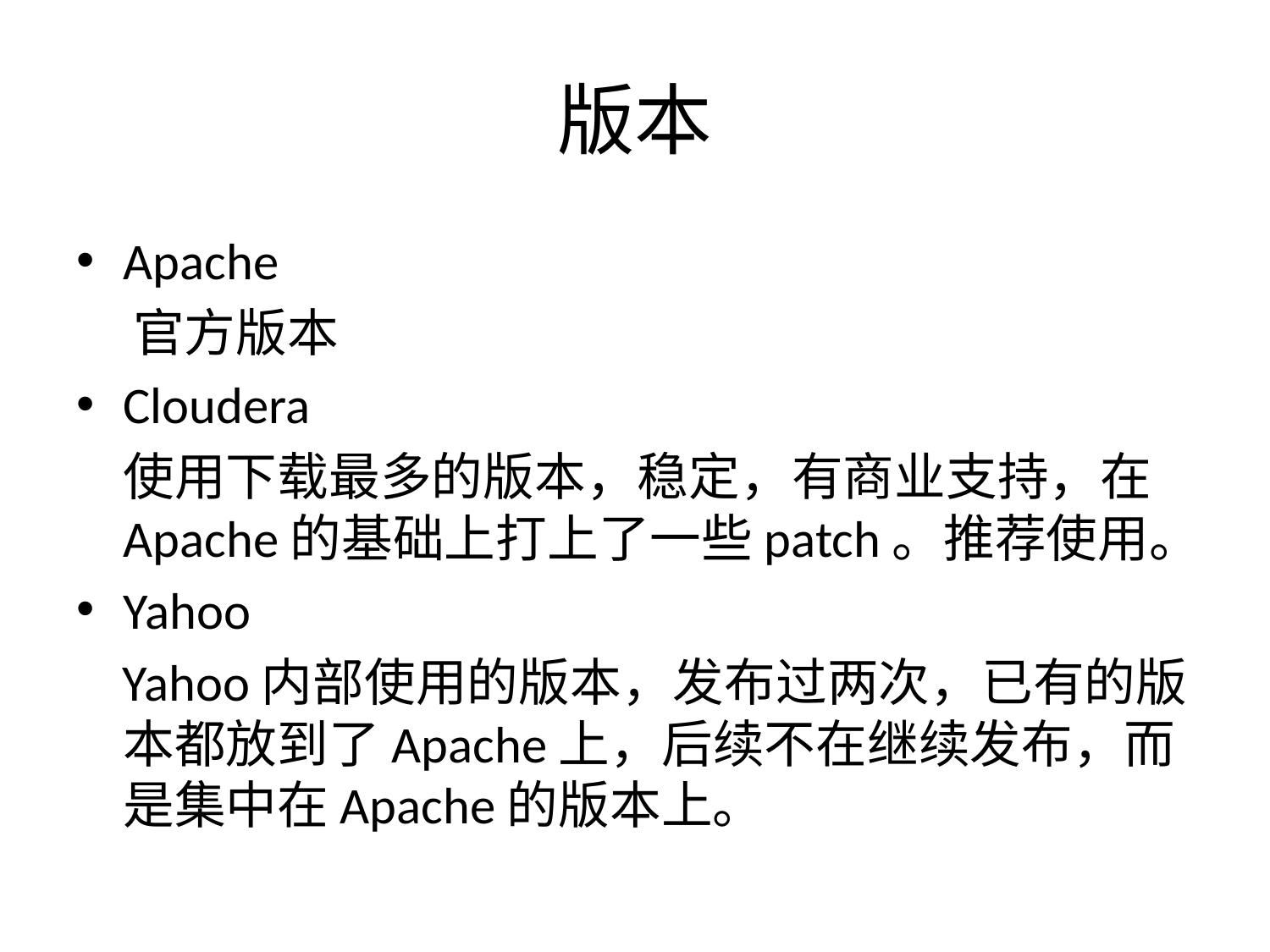

# 版本
Apache
    官方版本
Cloudera
	使用下载最多的版本，稳定，有商业支持，在Apache的基础上打上了一些patch。推荐使用。
Yahoo
    Yahoo内部使用的版本，发布过两次，已有的版本都放到了Apache上，后续不在继续发布，而是集中在Apache的版本上。